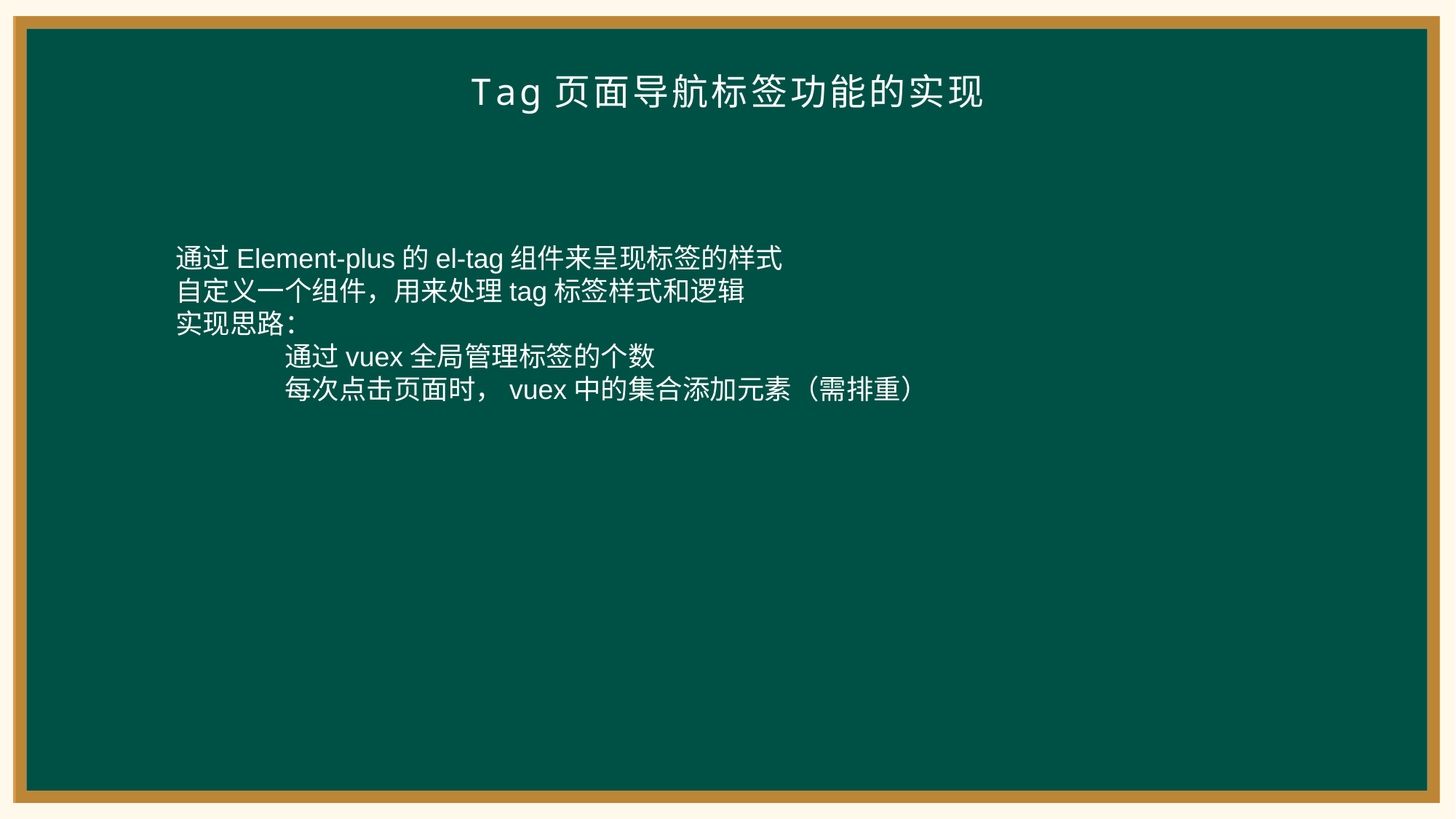

Tag页面导航标签功能的实现
通过Element-plus的el-tag组件来呈现标签的样式
自定义一个组件，用来处理tag标签样式和逻辑
实现思路：
	通过vuex全局管理标签的个数
	每次点击页面时，vuex中的集合添加元素（需排重）